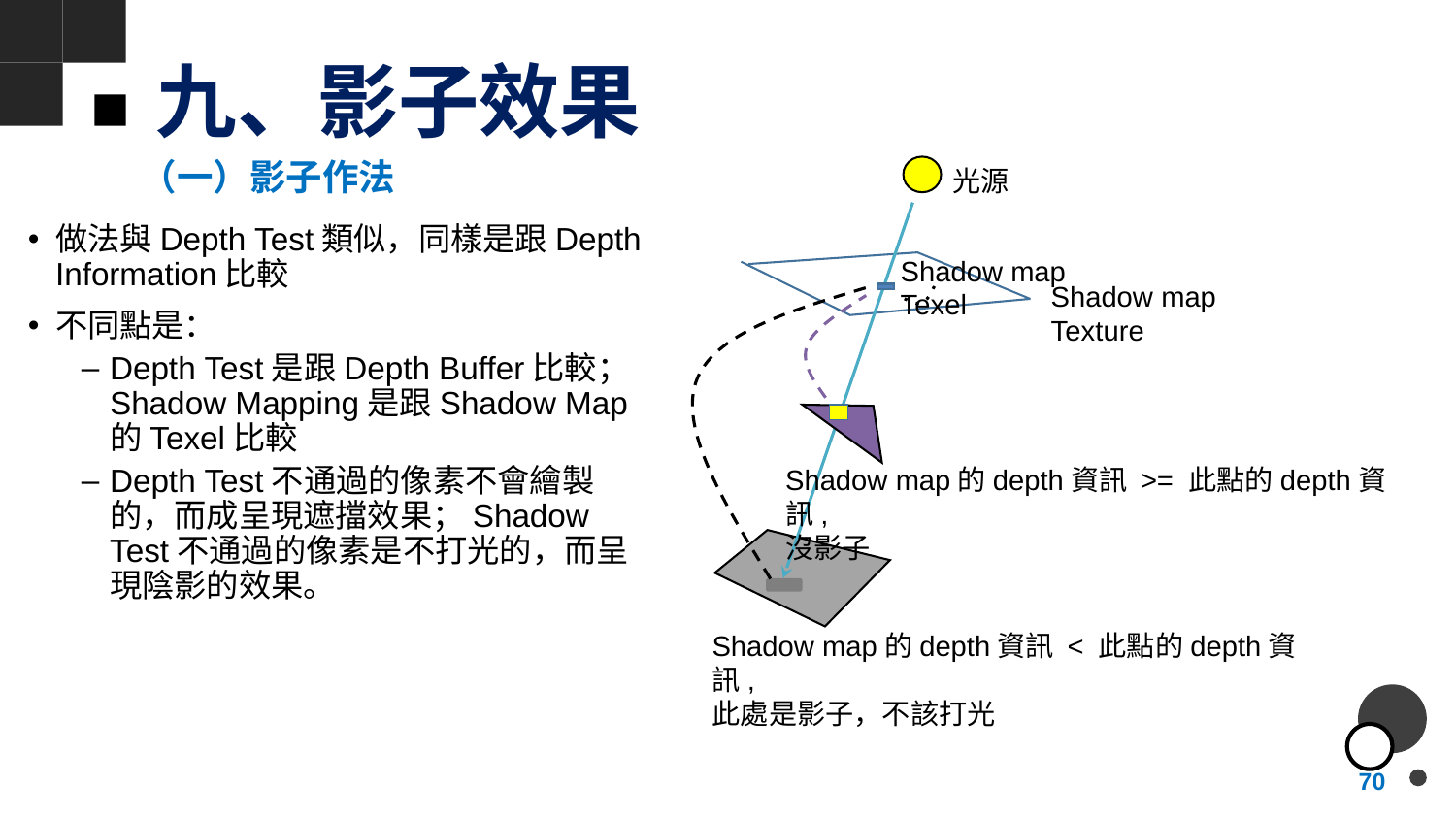

# 九、影子效果
（一）影子作法

光源
Shadow map Texel

Shadow map Texture

Shadow map的depth資訊 >= 此點的depth資訊,
沒影子

Shadow map的depth資訊 < 此點的depth資訊,
此處是影子，不該打光
做法與Depth Test類似，同樣是跟Depth Information比較
不同點是：
Depth Test是跟Depth Buffer比較；Shadow Mapping是跟Shadow Map的Texel比較
Depth Test不通過的像素不會繪製的，而成呈現遮擋效果；Shadow Test不通過的像素是不打光的，而呈現陰影的效果。

70